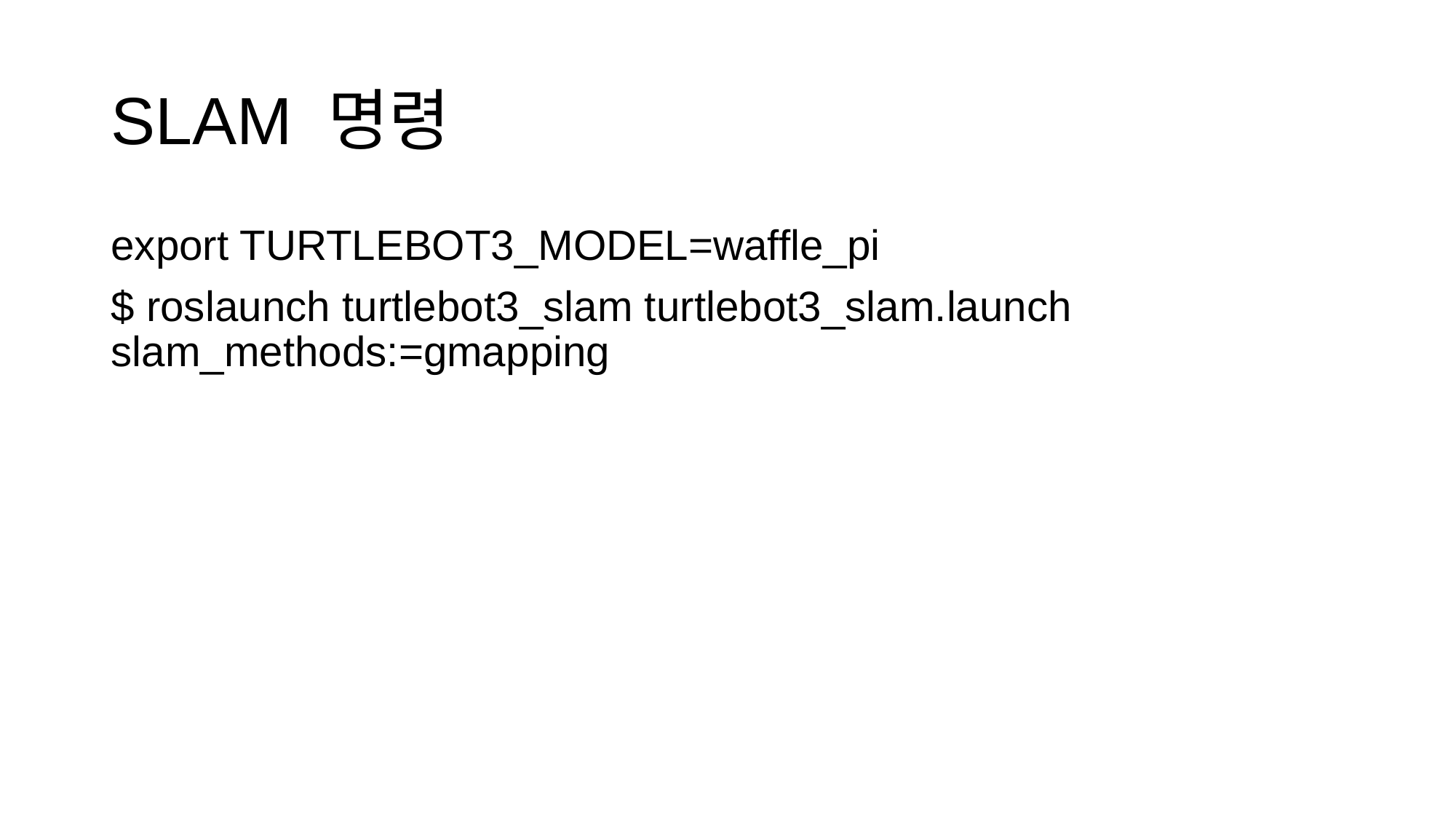

# SLAM 명령
export TURTLEBOT3_MODEL=waffle_pi
$ roslaunch turtlebot3_slam turtlebot3_slam.launch slam_methods:=gmapping